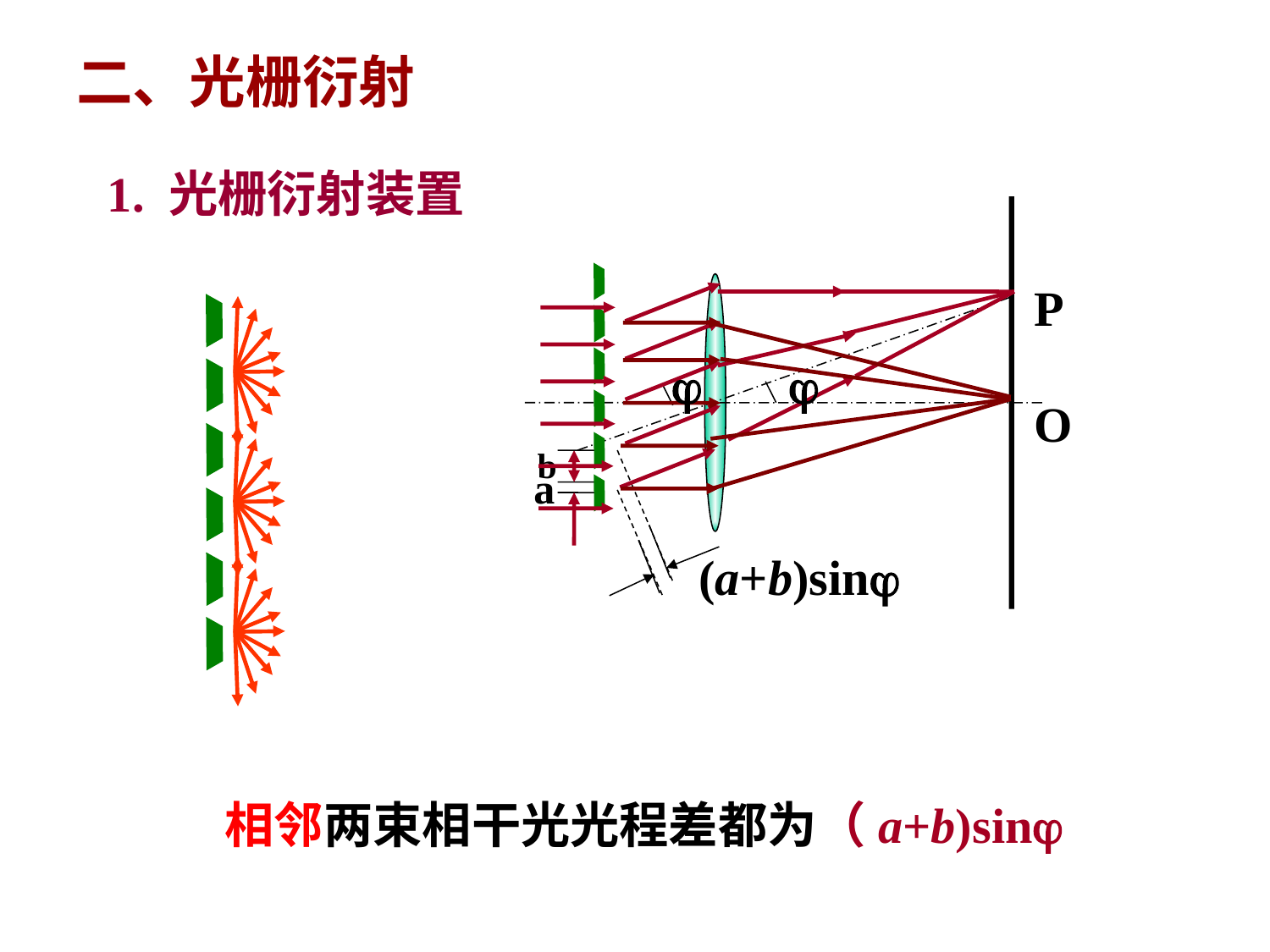

二、光栅衍射
1. 光栅衍射装置

P

ϕ
ϕ

O

b

a

(a+b)sinϕ

相邻两束相干光光程差都为（a+b)sinϕ